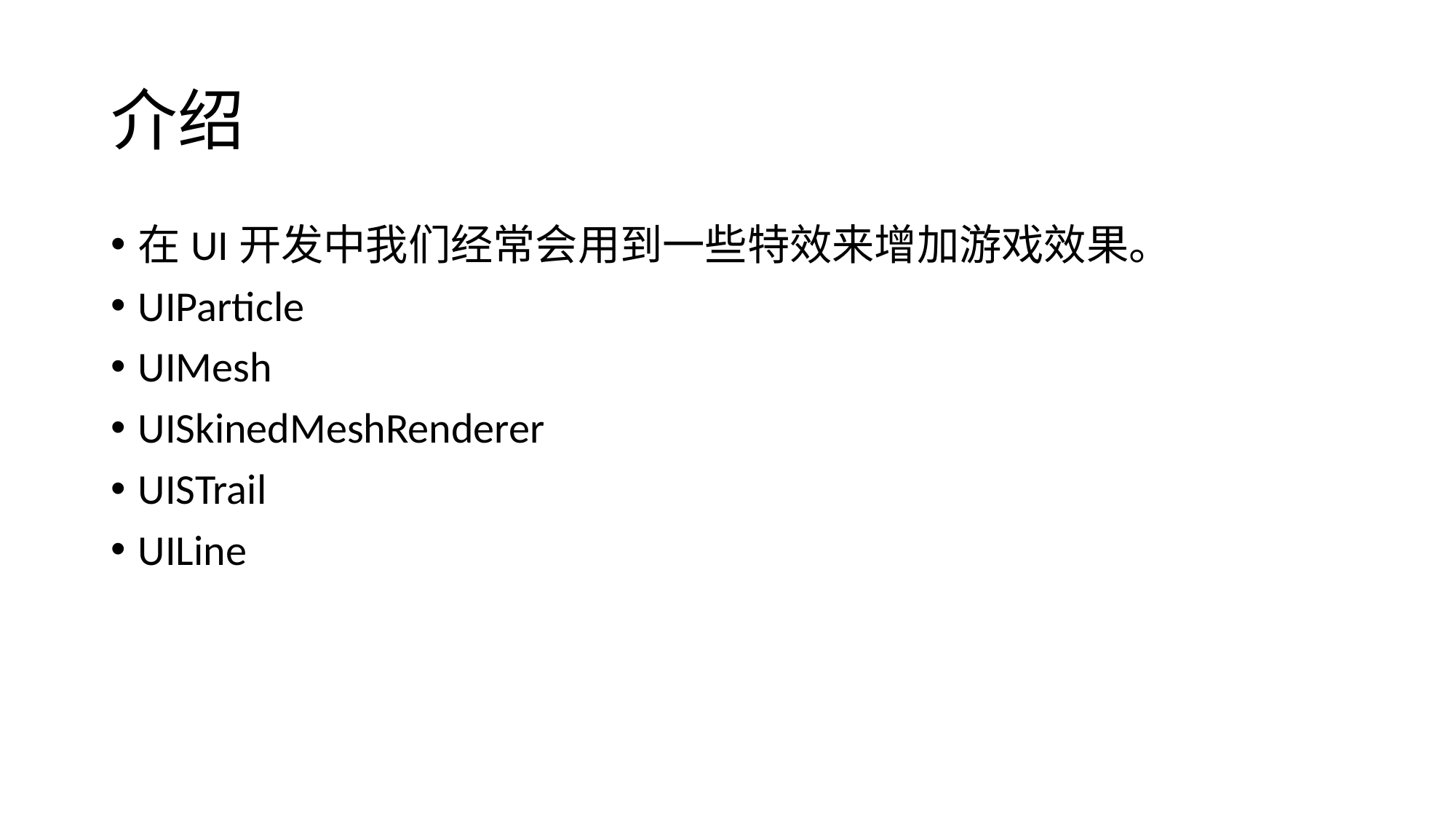

# 介绍
在UI开发中我们经常会用到一些特效来增加游戏效果。
UIParticle
UIMesh
UISkinedMeshRenderer
UISTrail
UILine